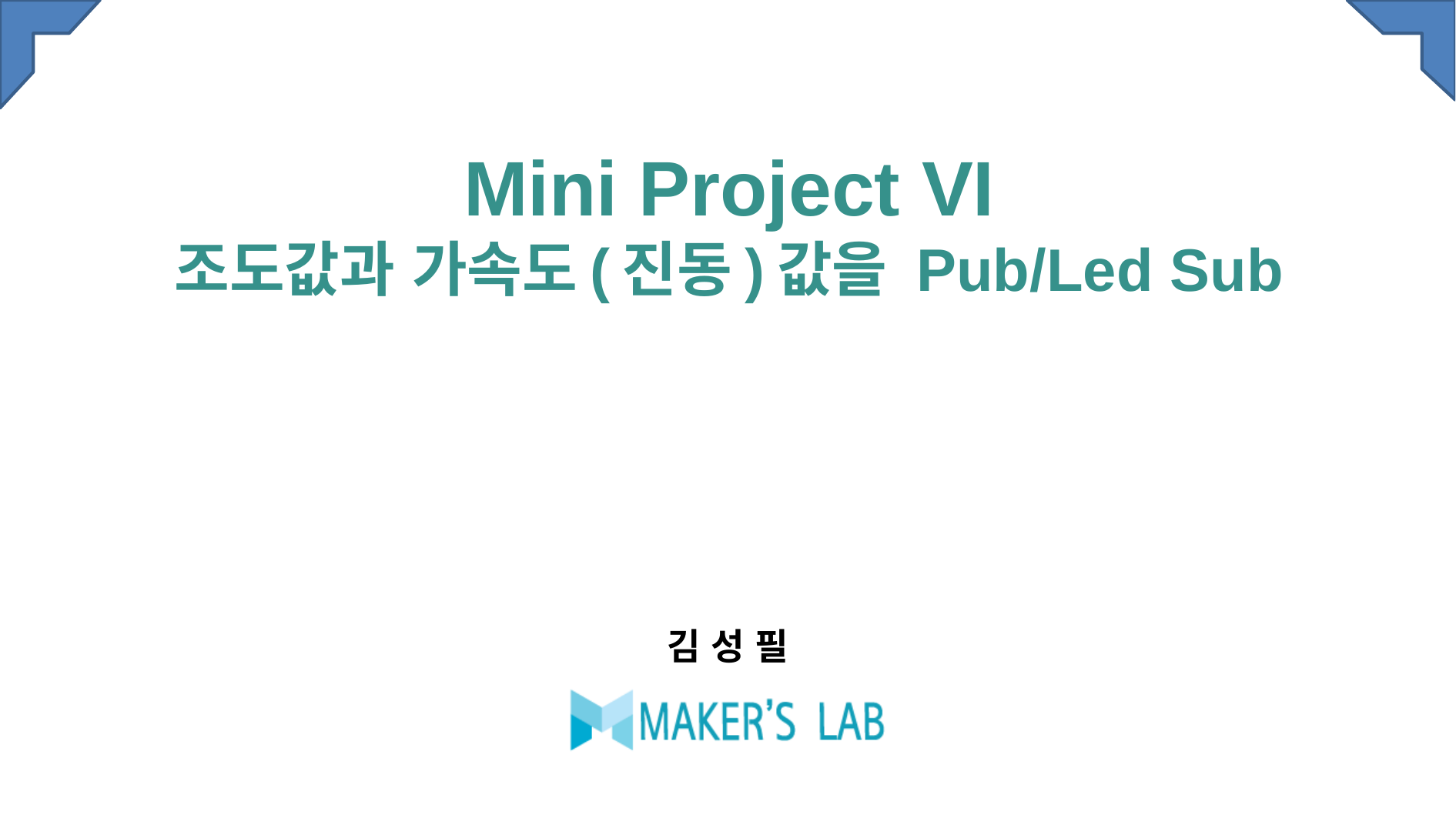

# Mini Project VI 조도값과 가속도(진동)값을 Pub/Led Sub

김 성 필